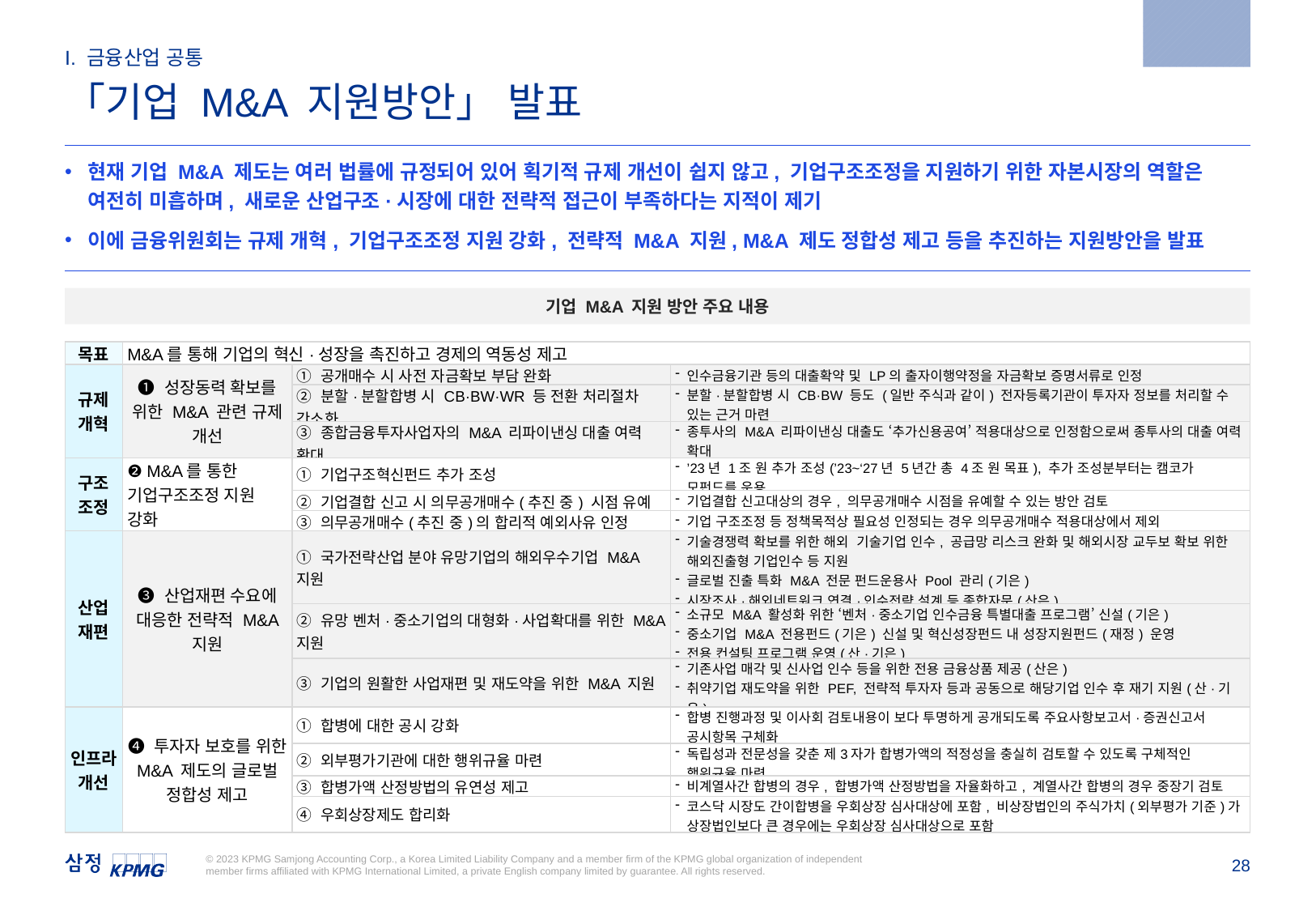

2023.5.4
I. 금융산업 공통
「기업 M&A 지원방안」 발표
현재 기업 M&A 제도는 여러 법률에 규정되어 있어 획기적 규제 개선이 쉽지 않고, 기업구조조정을 지원하기 위한 자본시장의 역할은 여전히 미흡하며, 새로운 산업구조·시장에 대한 전략적 접근이 부족하다는 지적이 제기
이에 금융위원회는 규제 개혁, 기업구조조정 지원 강화, 전략적 M&A 지원, M&A 제도 정합성 제고 등을 추진하는 지원방안을 발표
기업 M&A 지원 방안 주요 내용
| 목표 | M&A를 통해 기업의 혁신·성장을 촉진하고 경제의 역동성 제고 |  |  |
| --- | --- | --- | --- |
| 규제 개혁 | ❶ 성장동력 확보를 위한 M&A 관련 규제 개선 | ① 공개매수 시 사전 자금확보 부담 완화 | 인수금융기관 등의 대출확약 및 LP의 출자이행약정을 자금확보 증명서류로 인정 |
|  |  | ② 분할·분할합병 시 CB·BW·WR 등 전환 처리절차 간소화 | 분할·분할합병 시 CB·BW 등도 (일반 주식과 같이) 전자등록기관이 투자자 정보를 처리할 수 있는 근거 마련 |
|  |  | ③ 종합금융투자사업자의 M&A 리파이낸싱 대출 여력 확대 | 종투사의 M&A 리파이낸싱 대출도 ‘추가신용공여’ 적용대상으로 인정함으로써 종투사의 대출 여력 확대 |
| 구조 조정 | ❷ M&A를 통한 기업구조조정 지원 강화 | ① 기업구조혁신펀드 추가 조성 | ’23년 1조 원 추가 조성(’23~‘27년 5년간 총 4조 원 목표), 추가 조성분부터는 캠코가 모펀드를 운용 |
|  |  | ② 기업결합 신고 시 의무공개매수(추진 중) 시점 유예 | 기업결합 신고대상의 경우, 의무공개매수 시점을 유예할 수 있는 방안 검토 |
|  |  | ③ 의무공개매수(추진 중)의 합리적 예외사유 인정 | 기업 구조조정 등 정책목적상 필요성 인정되는 경우 의무공개매수 적용대상에서 제외 |
| 산업 재편 | ❸ 산업재편 수요에 대응한 전략적 M&A 지원 | ① 국가전략산업 분야 유망기업의 해외우수기업 M&A 지원 | 기술경쟁력 확보를 위한 해외 기술기업 인수, 공급망 리스크 완화 및 해외시장 교두보 확보 위한 해외진출형 기업인수 등 지원 글로벌 진출 특화 M&A 전문 펀드운용사 Pool 관리(기은) 시장조사·해외네트워크 연결·인수전략 설계 등 종합자문(산은) |
|  |  | ② 유망 벤처·중소기업의 대형화·사업확대를 위한 M&A 지원 | 소규모 M&A 활성화 위한 ‘벤처·중소기업 인수금융 특별대출 프로그램’ 신설(기은) 중소기업 M&A 전용펀드(기은) 신설 및 혁신성장펀드 내 성장지원펀드(재정) 운영 전용 컨설팅 프로그램 운영(산·기은) |
|  |  | ③ 기업의 원활한 사업재편 및 재도약을 위한 M&A 지원 | 기존사업 매각 및 신사업 인수 등을 위한 전용 금융상품 제공(산은) 취약기업 재도약을 위한 PEF, 전략적 투자자 등과 공동으로 해당기업 인수 후 재기 지원(산·기은) |
| 인프라 개선 | ❹ 투자자 보호를 위한 M&A 제도의 글로벌 정합성 제고 | ① 합병에 대한 공시 강화 | 합병 진행과정 및 이사회 검토내용이 보다 투명하게 공개되도록 주요사항보고서·증권신고서 공시항목 구체화 |
|  |  | ② 외부평가기관에 대한 행위규율 마련 | 독립성과 전문성을 갖춘 제3자가 합병가액의 적정성을 충실히 검토할 수 있도록 구체적인 행위규율 마련 |
|  |  | ③ 합병가액 산정방법의 유연성 제고 | 비계열사간 합병의 경우, 합병가액 산정방법을 자율화하고, 계열사간 합병의 경우 중장기 검토 |
|  |  | ④ 우회상장제도 합리화 | 코스닥 시장도 간이합병을 우회상장 심사대상에 포함, 비상장법인의 주식가치(외부평가 기준)가 상장법인보다 큰 경우에는 우회상장 심사대상으로 포함 |
Source: 금융위원회 보도자료(2023.5.4), “「기업 M&A 지원방안」 발표”